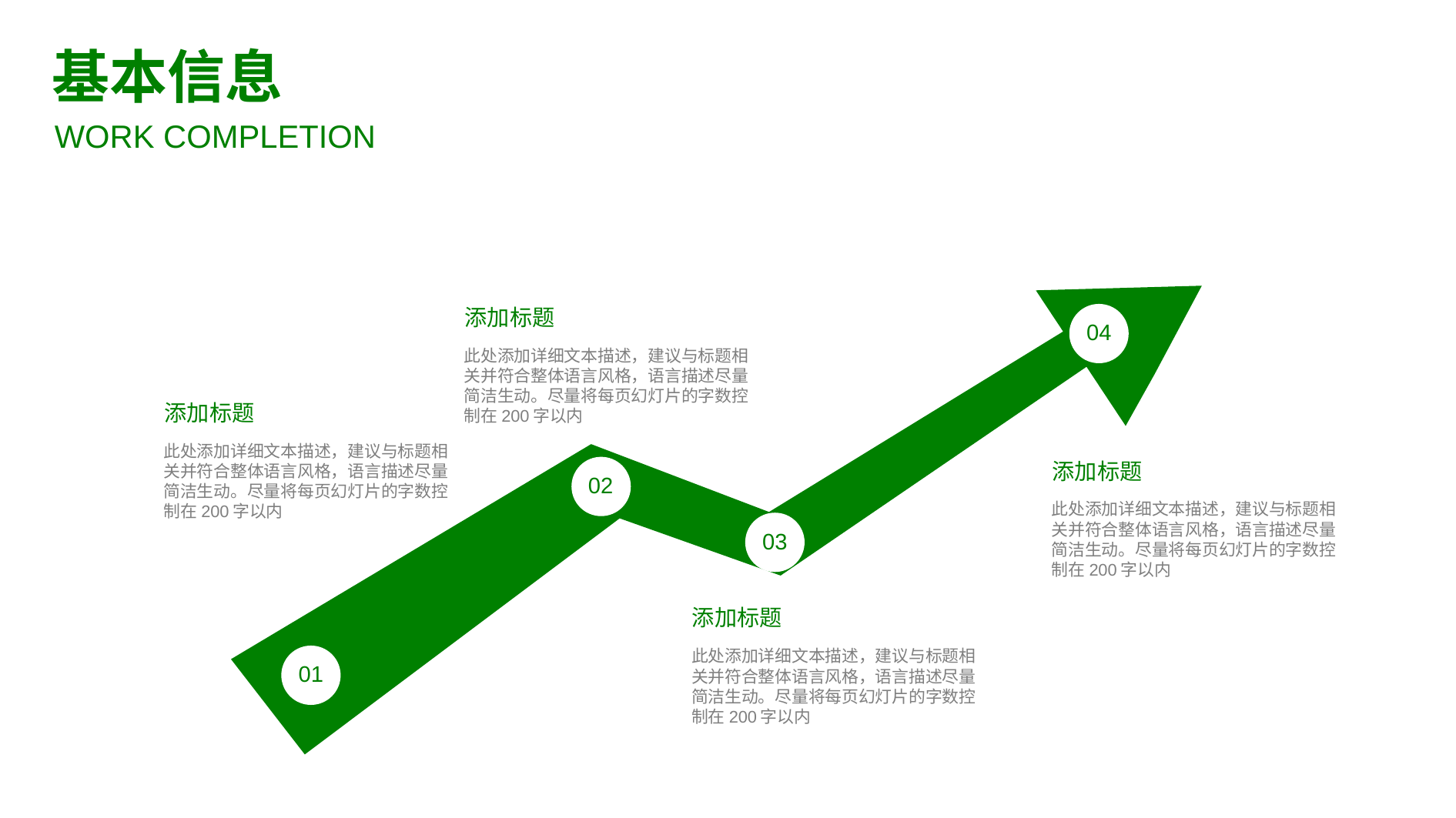

基本信息
WORK COMPLETION

添加标题

04
此处添加详细文本描述，建议与标题相关并符合整体语言风格，语言描述尽量简洁生动。尽量将每页幻灯片的字数控制在200字以内
添加标题
此处添加详细文本描述，建议与标题相关并符合整体语言风格，语言描述尽量简洁生动。尽量将每页幻灯片的字数控制在200字以内
添加标题
02

此处添加详细文本描述，建议与标题相关并符合整体语言风格，语言描述尽量简洁生动。尽量将每页幻灯片的字数控制在200字以内
03

添加标题

01
此处添加详细文本描述，建议与标题相关并符合整体语言风格，语言描述尽量简洁生动。尽量将每页幻灯片的字数控制在200字以内